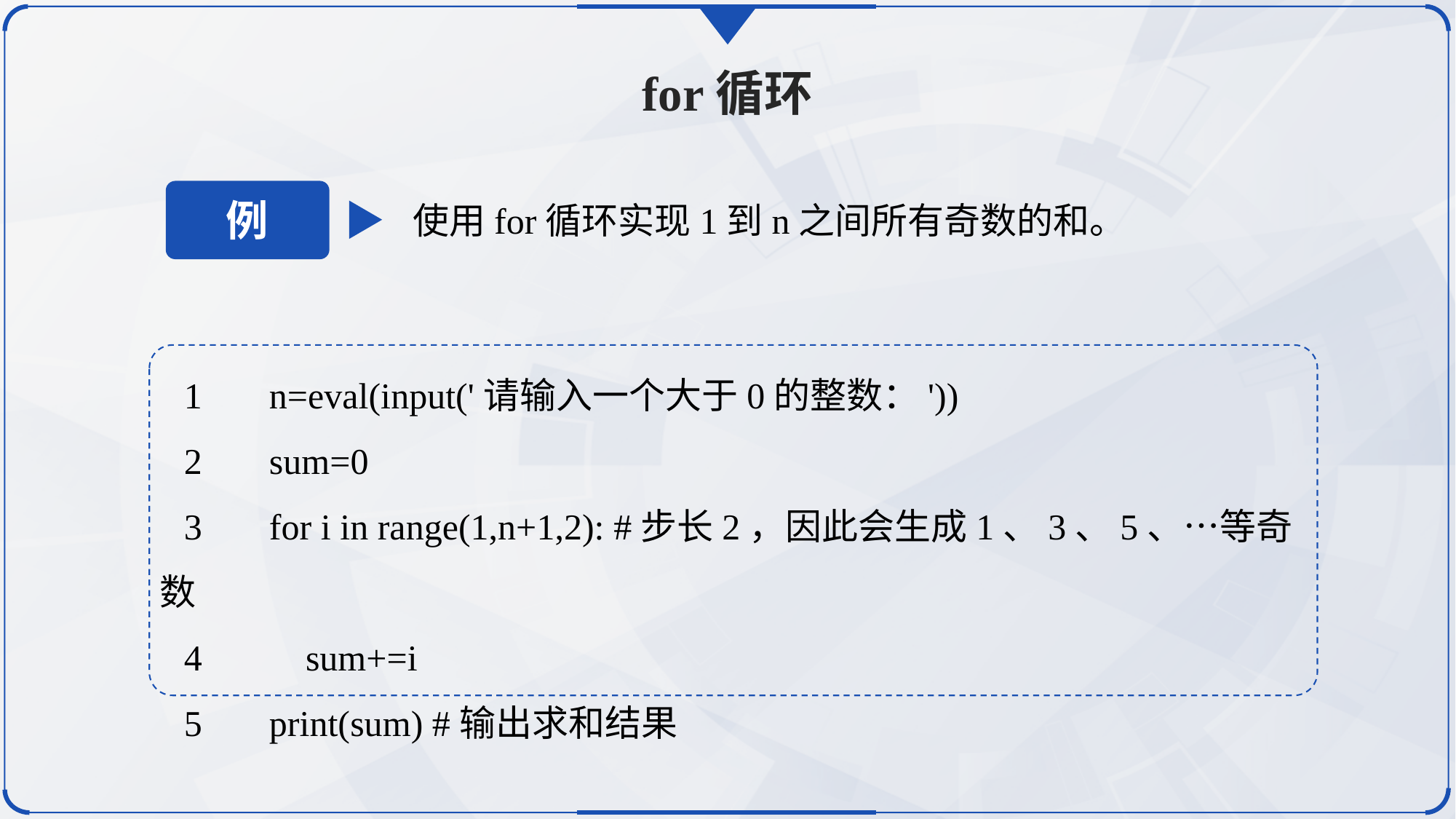

for循环

例
使用for循环实现1到n之间所有奇数的和。

1	n=eval(input('请输入一个大于0的整数：'))
2	sum=0
3	for i in range(1,n+1,2): #步长2，因此会生成1、3、5、…等奇数
4	    sum+=i
5	print(sum) #输出求和结果